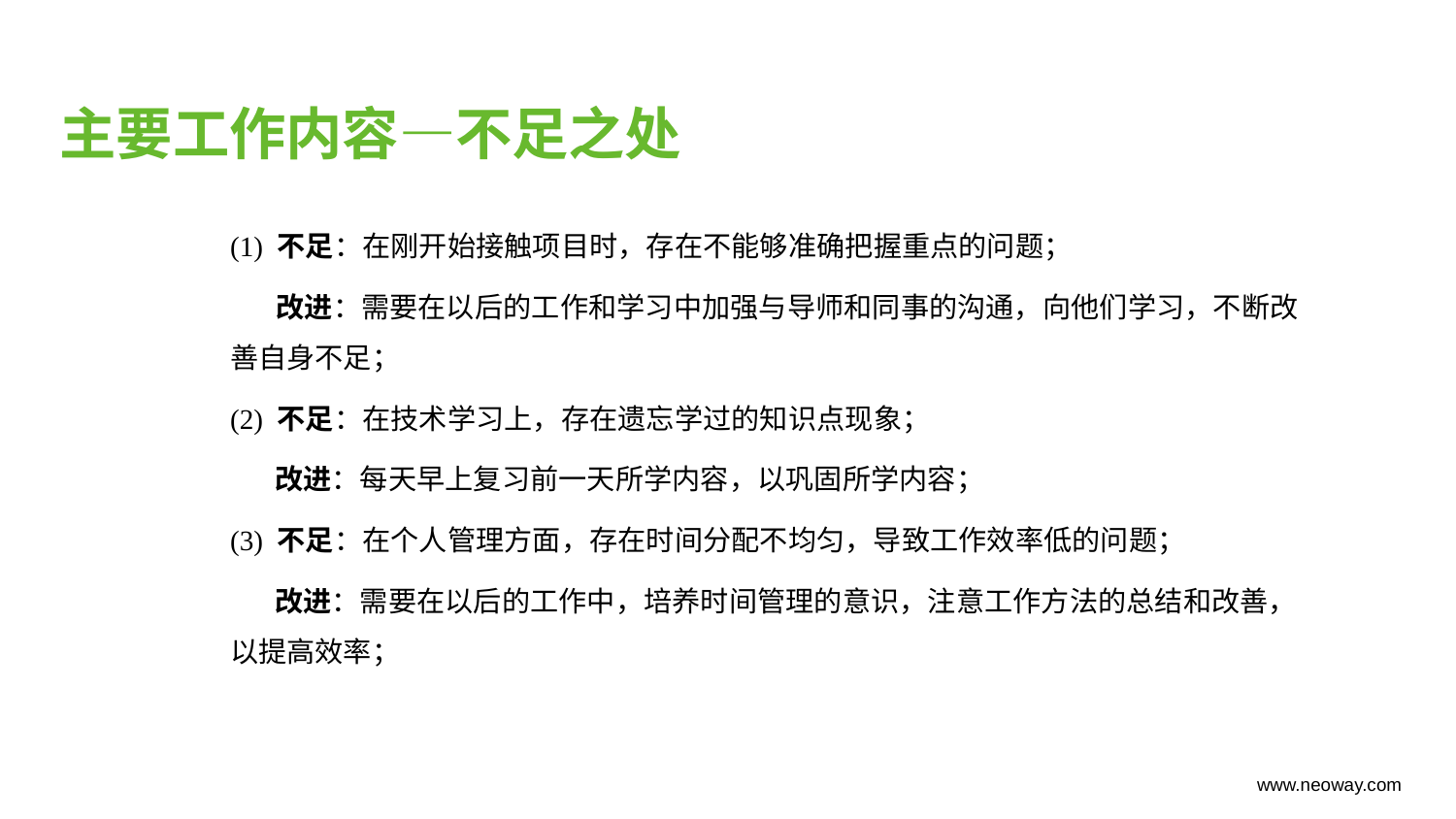

主要工作内容—不足之处
(1) 不足：在刚开始接触项目时，存在不能够准确把握重点的问题；
      改进：需要在以后的工作和学习中加强与导师和同事的沟通，向他们学习，不断改善自身不足；
(2) 不足：在技术学习上，存在遗忘学过的知识点现象；
      改进：每天早上复习前一天所学内容，以巩固所学内容；
(3) 不足：在个人管理方面，存在时间分配不均匀，导致工作效率低的问题；
      改进：需要在以后的工作中，培养时间管理的意识，注意工作方法的总结和改善，以提高效率；